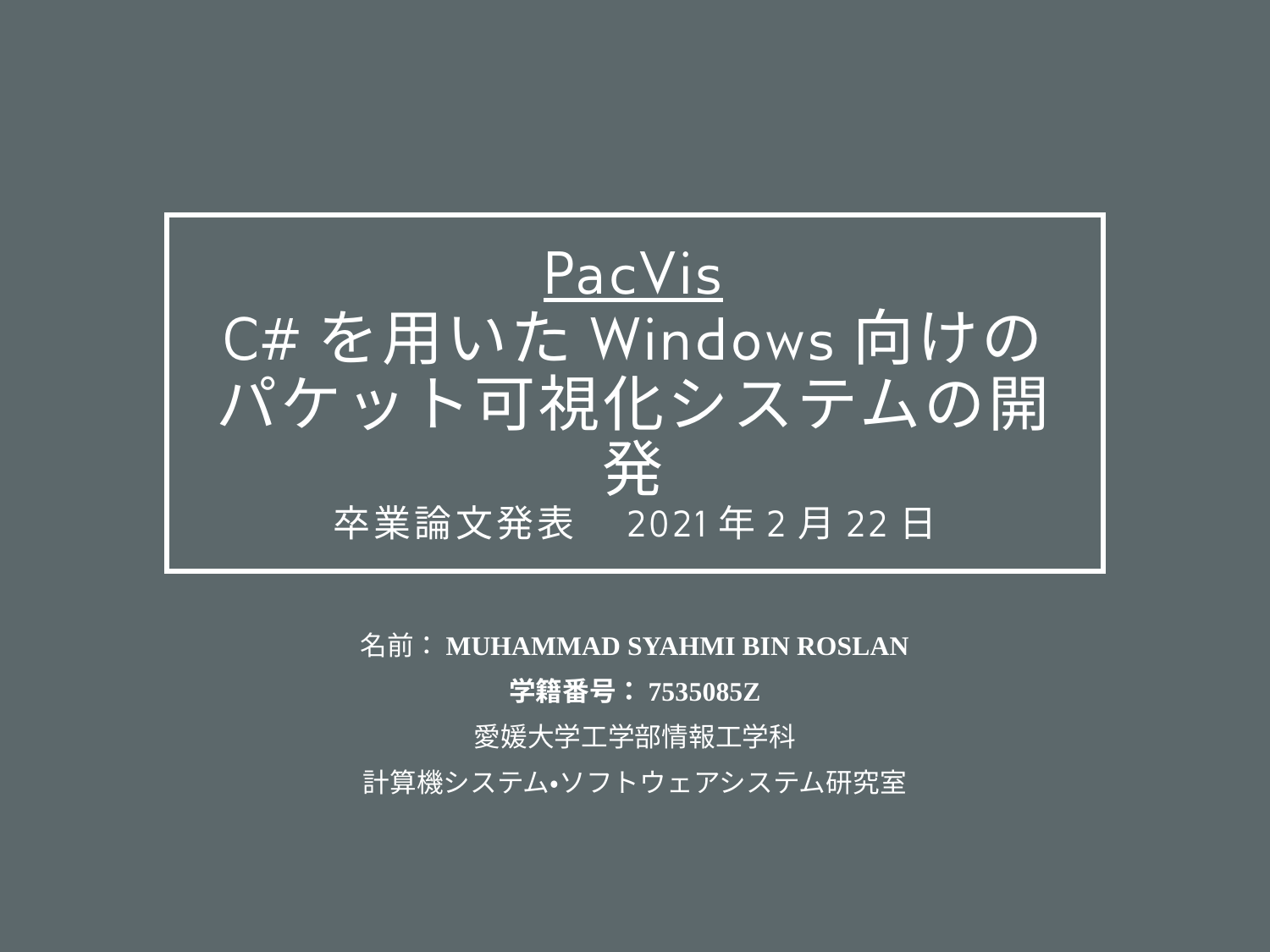

# PacVis C#を用いたWindows向けの パケット可視化システムの開発 卒業論文発表　2021年2月22日
名前：MUHAMMAD SYAHMI BIN ROSLAN
学籍番号：7535085Z
愛媛大学工学部情報工学科
計算機システム・ソフトウェアシステム研究室